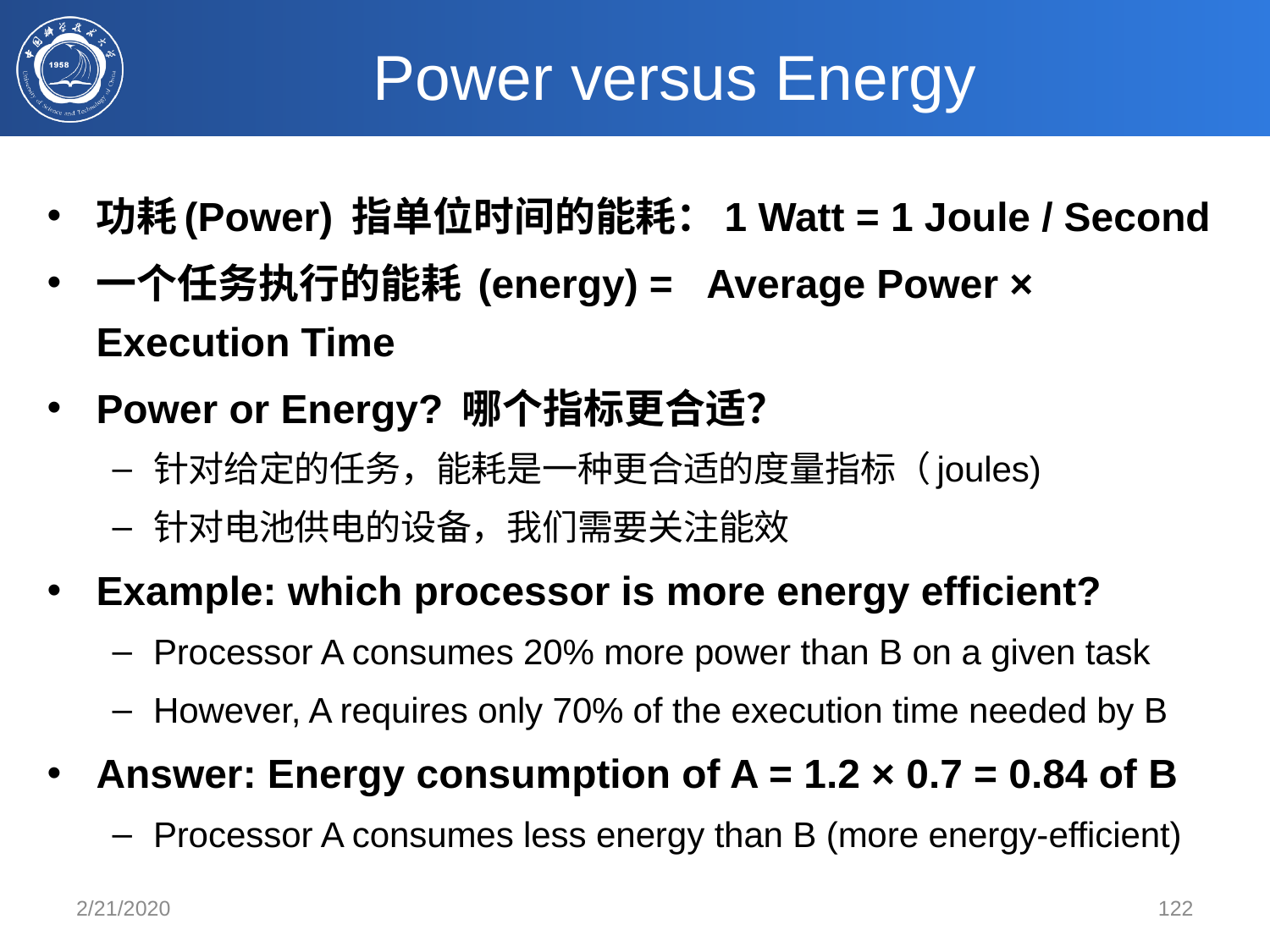

# Power versus Energy
功耗(Power) 指单位时间的能耗：1 Watt = 1 Joule / Second
一个任务执行的能耗 (energy) =   Average Power × Execution Time
Power or Energy? 哪个指标更合适？
针对给定的任务，能耗是一种更合适的度量指标（joules)
针对电池供电的设备，我们需要关注能效
Example: which processor is more energy efficient?
Processor A consumes 20% more power than B on a given task
However, A requires only 70% of the execution time needed by B
Answer: Energy consumption of A = 1.2 × 0.7 = 0.84 of B
Processor A consumes less energy than B (more energy-efficient)

2/21/2020
122